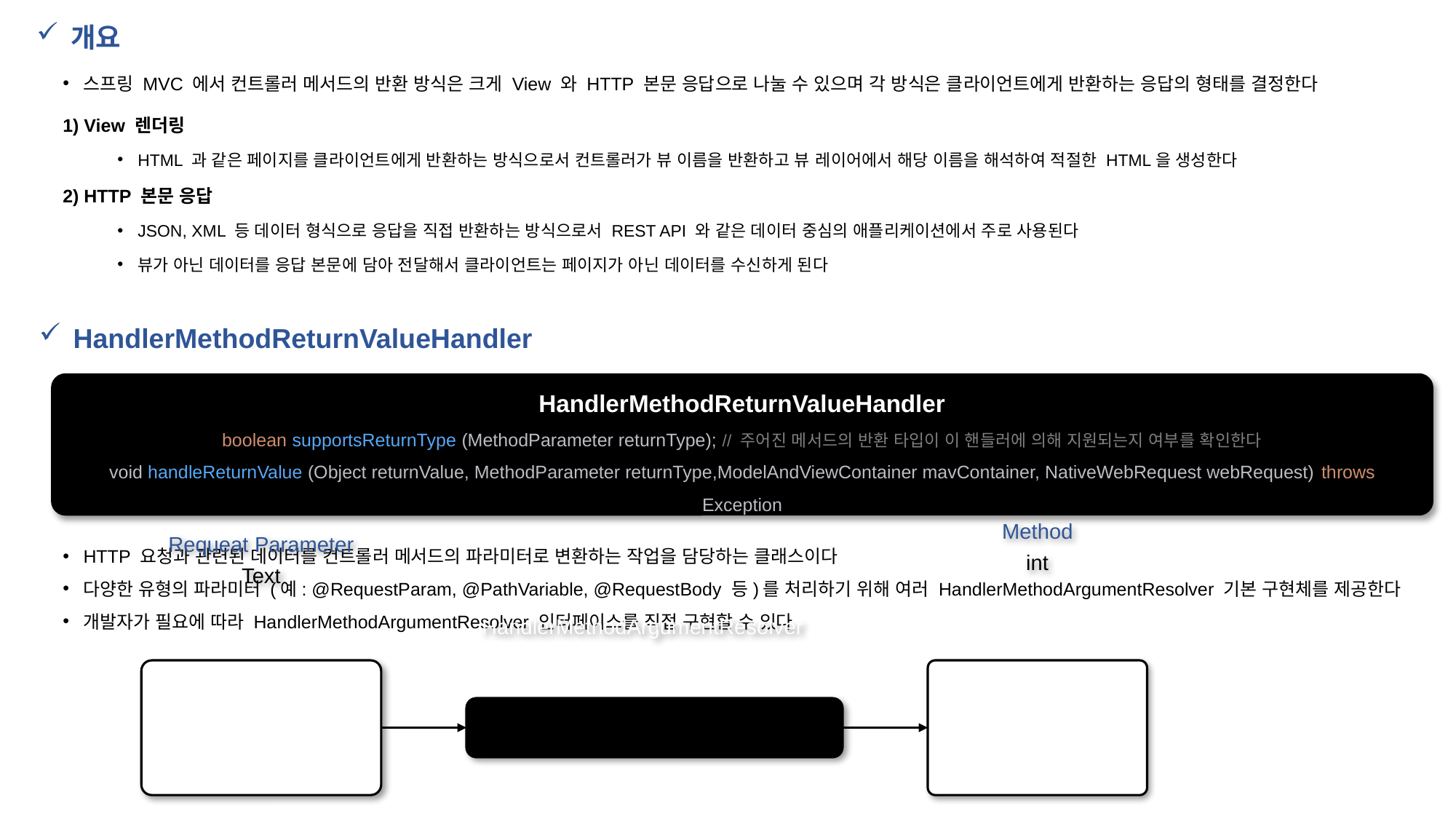

개요
스프링 MVC 에서 컨트롤러 메서드의 반환 방식은 크게 View 와 HTTP 본문 응답으로 나눌 수 있으며 각 방식은 클라이언트에게 반환하는 응답의 형태를 결정한다
1) View 렌더링
HTML 과 같은 페이지를 클라이언트에게 반환하는 방식으로서 컨트롤러가 뷰 이름을 반환하고 뷰 레이어에서 해당 이름을 해석하여 적절한 HTML을 생성한다
2) HTTP 본문 응답
JSON, XML 등 데이터 형식으로 응답을 직접 반환하는 방식으로서 REST API 와 같은 데이터 중심의 애플리케이션에서 주로 사용된다
뷰가 아닌 데이터를 응답 본문에 담아 전달해서 클라이언트는 페이지가 아닌 데이터를 수신하게 된다
HandlerMethodReturnValueHandler
HandlerMethodReturnValueHandler
boolean supportsReturnType (MethodParameter returnType); // 주어진 메서드의 반환 타입이 이 핸들러에 의해 지원되는지 여부를 확인한다
void handleReturnValue (Object returnValue, MethodParameter returnType,ModelAndViewContainer mavContainer, NativeWebRequest webRequest) throws Exception
HTTP 요청과 관련된 데이터를 컨트롤러 메서드의 파라미터로 변환하는 작업을 담당하는 클래스이다
다양한 유형의 파라미터 (예: @RequestParam, @PathVariable, @RequestBody 등)를 처리하기 위해 여러 HandlerMethodArgumentResolver 기본 구현체를 제공한다
개발자가 필요에 따라 HandlerMethodArgumentResolver 인터페이스를 직접 구현할 수 있다
Requeat Parameter
Text

Method
int

HandlerMethodArgumentResolver